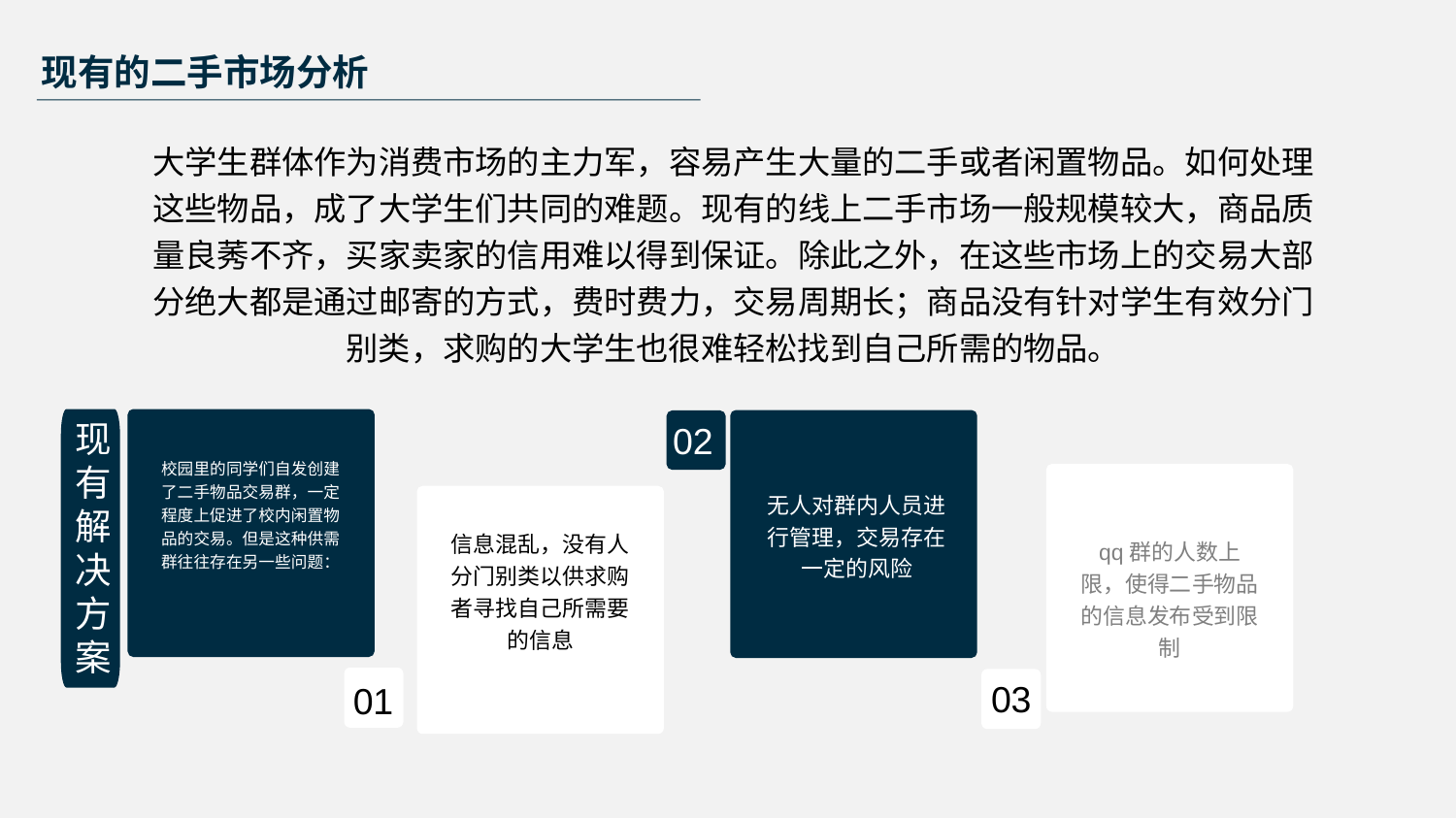

现有的二手市场分析

大学生群体作为消费市场的主力军，容易产生大量的二手或者闲置物品。如何处理这些物品，成了大学生们共同的难题。现有的线上二手市场一般规模较大，商品质量良莠不齐，买家卖家的信用难以得到保证。除此之外，在这些市场上的交易大部分绝大都是通过邮寄的方式，费时费力，交易周期长；商品没有针对学生有效分门别类，求购的大学生也很难轻松找到自己所需的物品。
现有解决方案

02
校园里的同学们自发创建了二手物品交易群，一定程度上促进了校内闲置物品的交易。但是这种供需群往往存在另一些问题：

无人对群内人员进行管理，交易存在一定的风险
信息混乱，没有人分门别类以供求购者寻找自己所需要的信息
qq群的人数上限，使得二手物品的信息发布受到限制

03
01